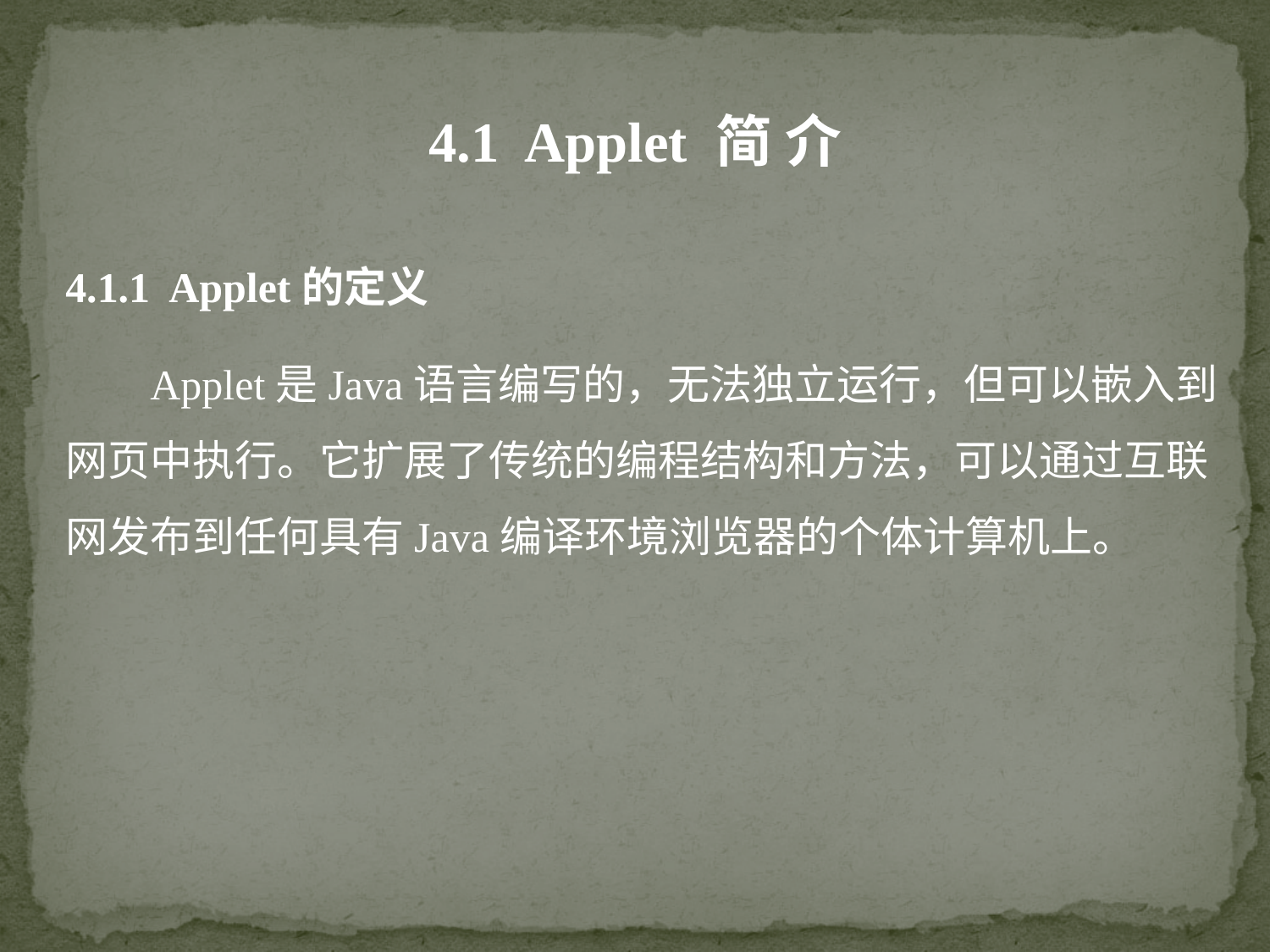

4.1  Applet 简 介
4.1.1  Applet的定义
        Applet是Java语言编写的，无法独立运行，但可以嵌入到网页中执行。它扩展了传统的编程结构和方法，可以通过互联网发布到任何具有Java编译环境浏览器的个体计算机上。